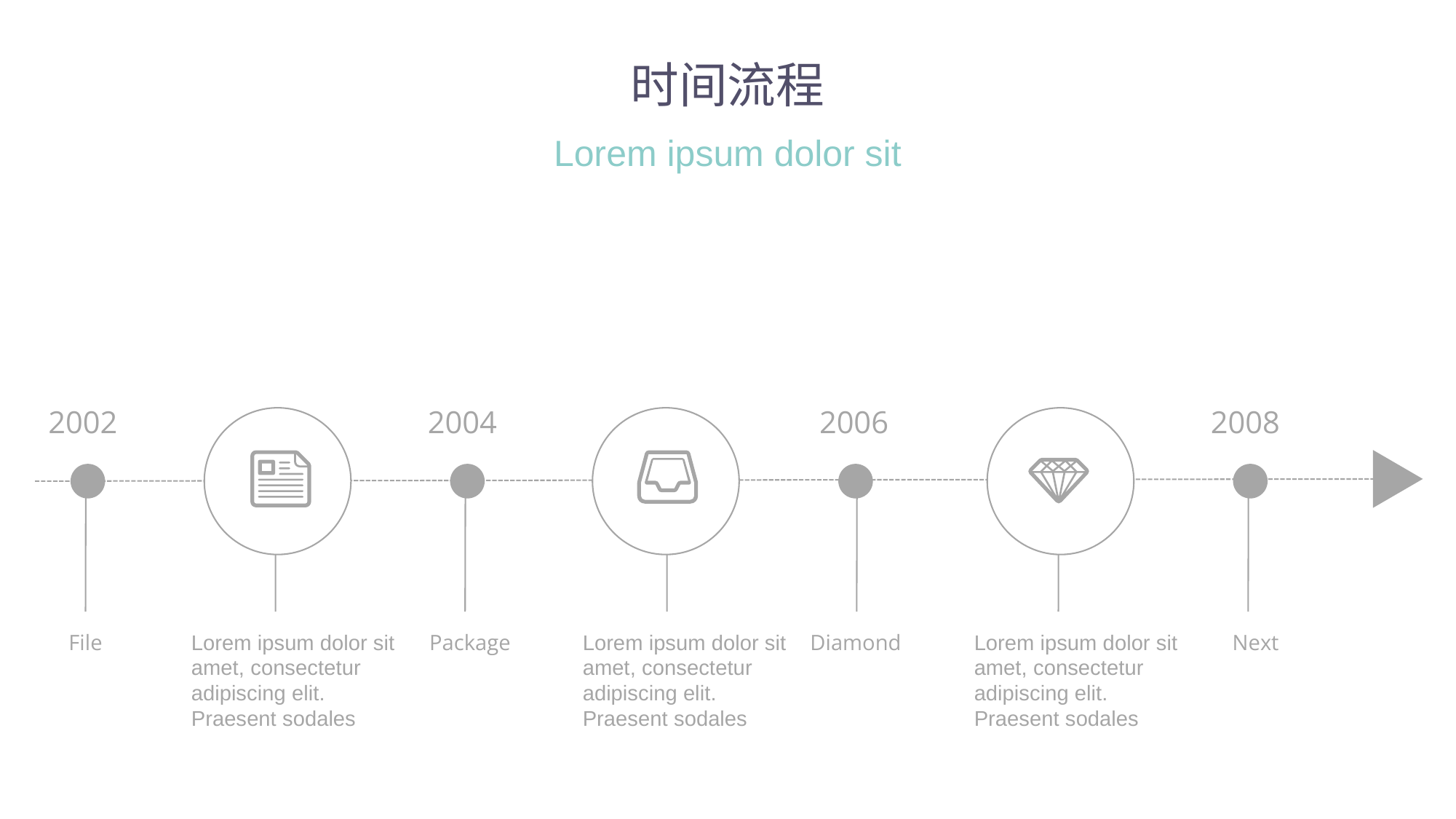

时间流程
Lorem ipsum dolor sit
2002
2004

Package
2006

Diamond
2008

File
Lorem ipsum dolor sit amet, consectetur adipiscing elit. Praesent sodales
Lorem ipsum dolor sit amet, consectetur adipiscing elit. Praesent sodales
Lorem ipsum dolor sit amet, consectetur adipiscing elit. Praesent sodales
Next